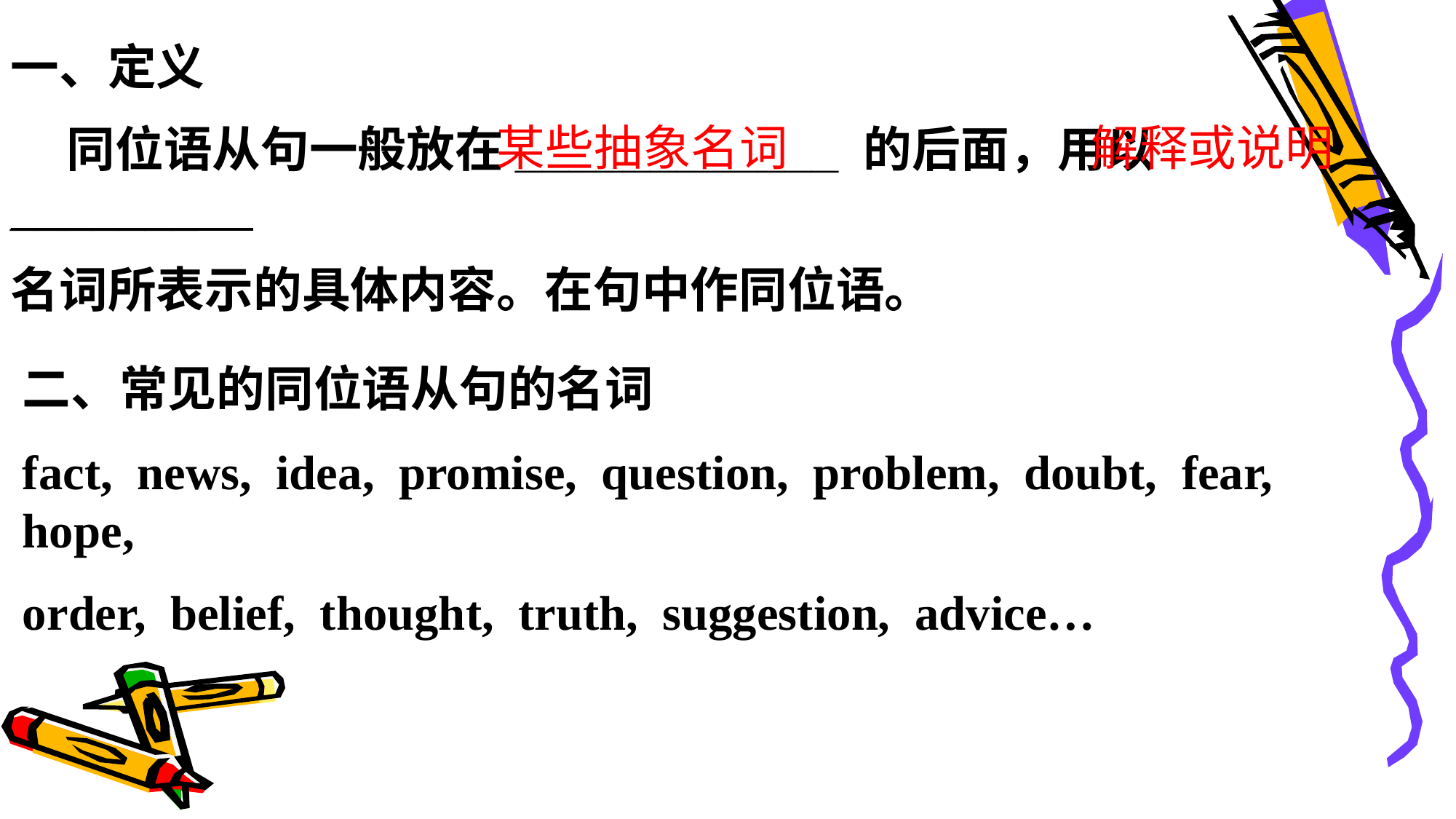

一、定义
    同位语从句一般放在____________ 的后面，用以 _______
名词所表示的具体内容。在句中作同位语。
某些抽象名词
解释或说明
二、常见的同位语从句的名词
fact,  news,  idea,  promise,  question,  problem,  doubt,  fear,  hope,
order,  belief,  thought,  truth,  suggestion,  advice…